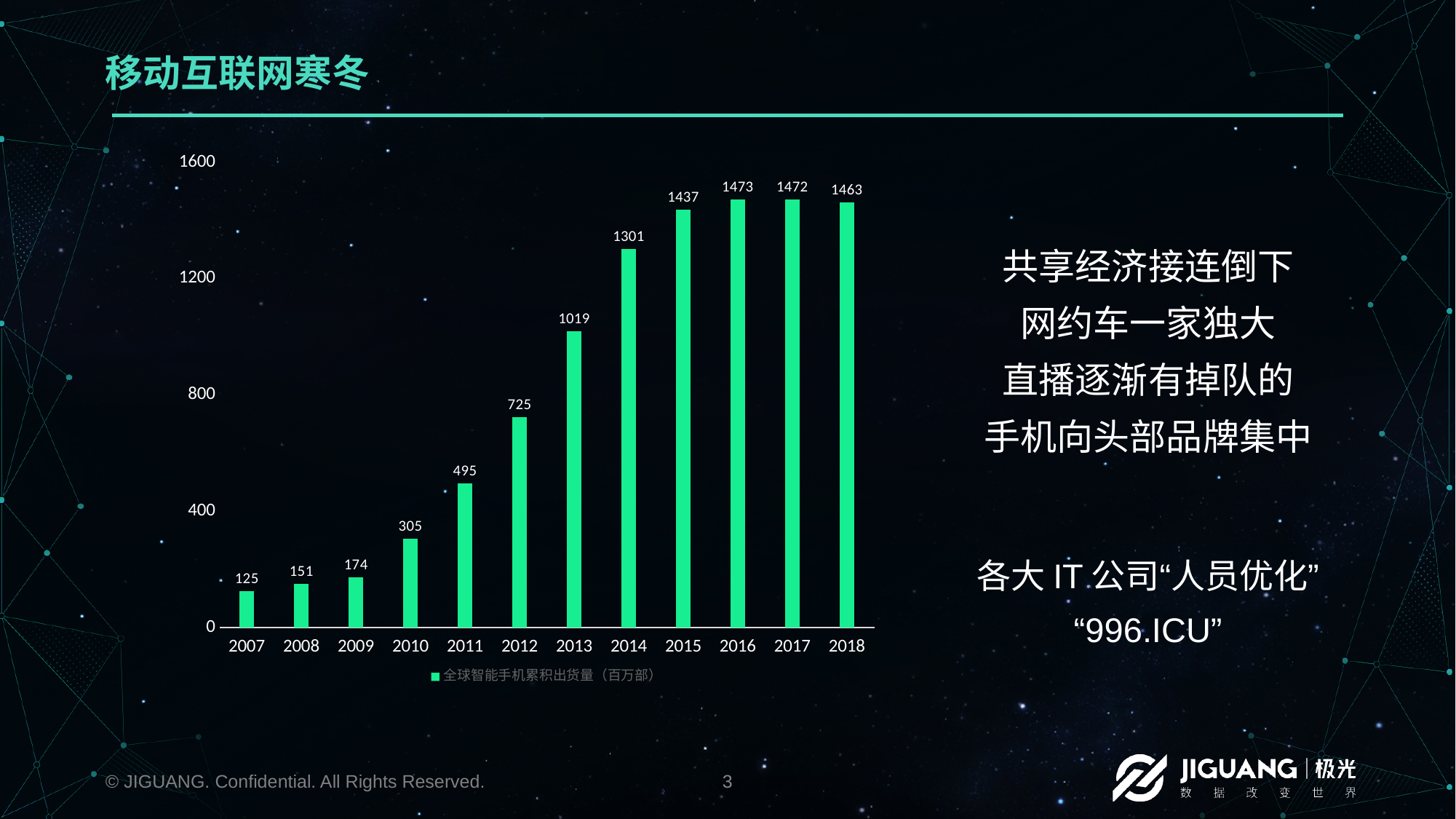

# 移动互联网寒冬

### Chart

| Category | 全球智能手机累积出货量（百万部） |
|---|---|
| 2007.0 | 125.0 |
| 2008.0 | 151.0 |
| 2009.0 | 174.0 |
| 2010.0 | 305.0 |
| 2011.0 | 495.0 |
| 2012.0 | 725.0 |
| 2013.0 | 1019.0 |
| 2014.0 | 1301.0 |
| 2015.0 | 1437.0 |
| 2016.0 | 1473.0 |
| 2017.0 | 1472.0 |
| 2018.0 | 1463.0 |
共享经济接连倒下
网约车一家独大
直播逐渐有掉队的
手机向头部品牌集中
各大IT公司“人员优化”
“996.ICU”
© JIGUANG. Confidential. All Rights Reserved.
3